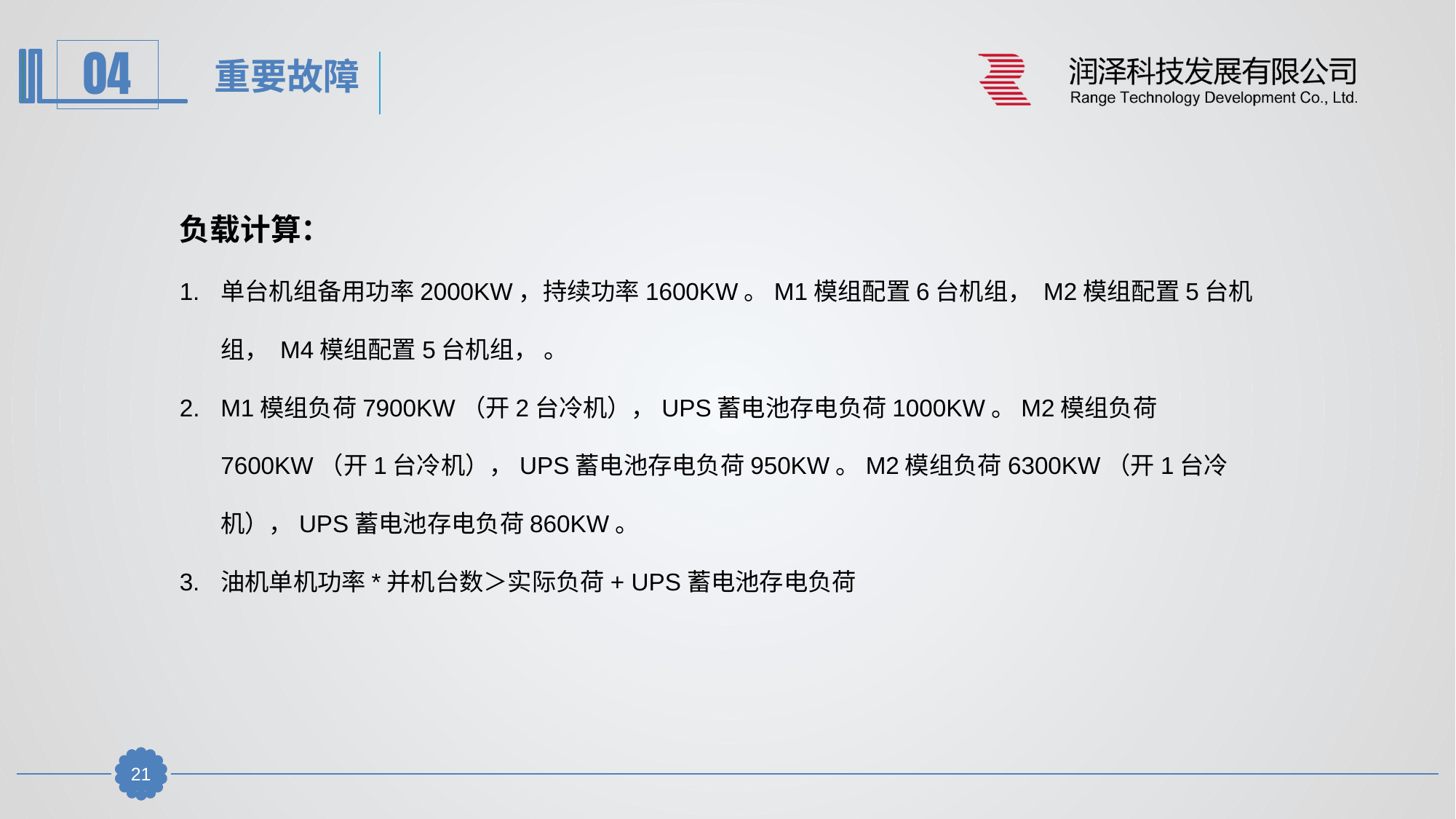

重要故障
负载计算：
单台机组备用功率2000KW，持续功率1600KW。M1模组配置6台机组， M2模组配置5台机组， M4模组配置5台机组， 。
M1模组负荷7900KW（开2台冷机），UPS蓄电池存电负荷1000KW。M2模组负荷7600KW（开1台冷机），UPS蓄电池存电负荷950KW。M2模组负荷6300KW（开1台冷机），UPS蓄电池存电负荷860KW。
油机单机功率*并机台数＞实际负荷+ UPS蓄电池存电负荷

21